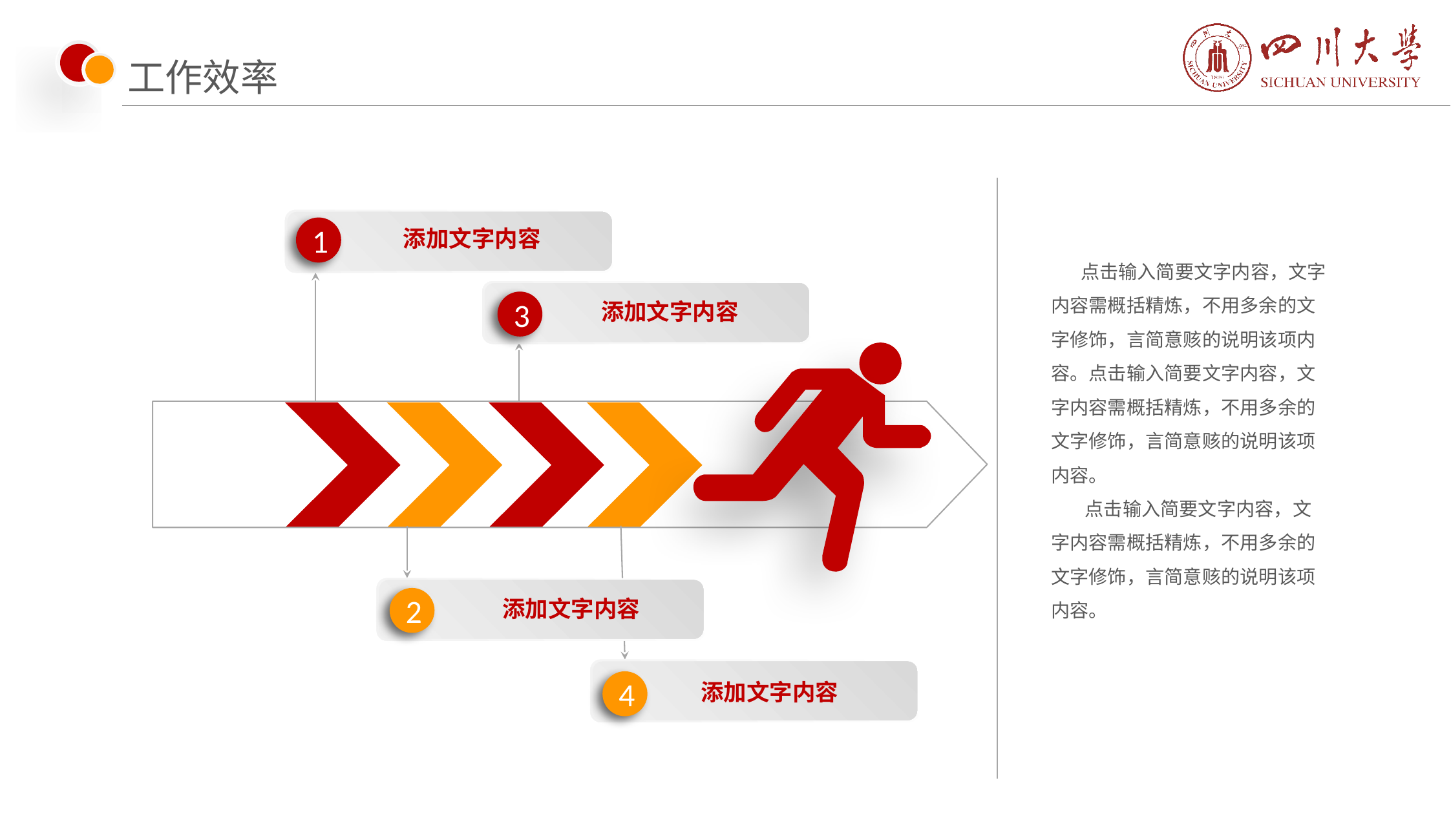

# 工作效率

1
添加文字内容
      点击输入简要文字内容，文字内容需概括精炼，不用多余的文字修饰，言简意赅的说明该项内容。点击输入简要文字内容，文字内容需概括精炼，不用多余的文字修饰，言简意赅的说明该项内容。
       点击输入简要文字内容，文字内容需概括精炼，不用多余的文字修饰，言简意赅的说明该项内容。

3
添加文字内容

2
添加文字内容

4
添加文字内容
延迟符